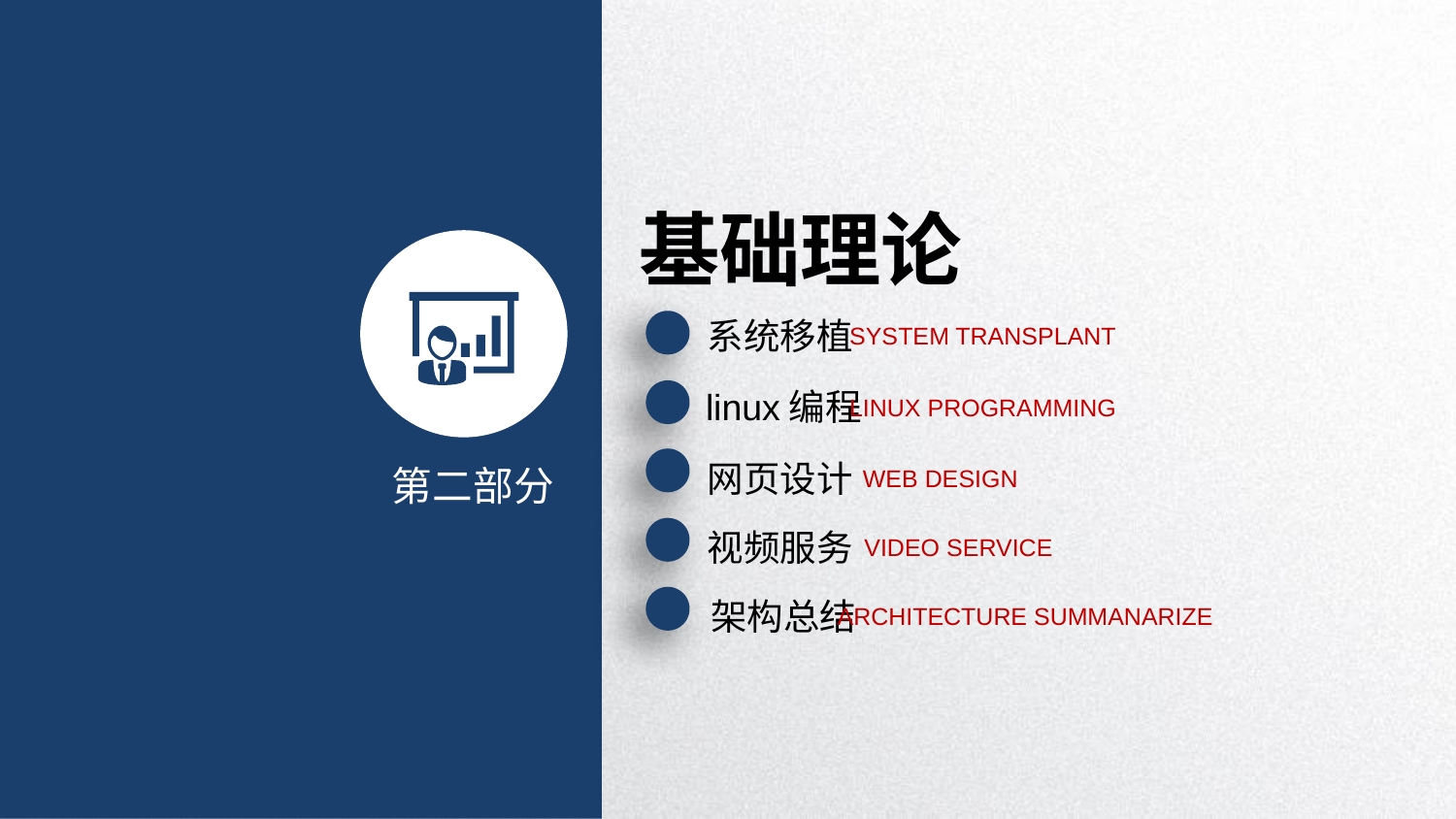

基础理论
系统移植

SYSTEM TRANSPLANT
linux编程

LINUX PROGRAMMING

网页设计
WEB DESIGN

视频服务
VIDEO SERVICE

架构总结
ARCHITECTURE SUMMANARIZE

第二部分